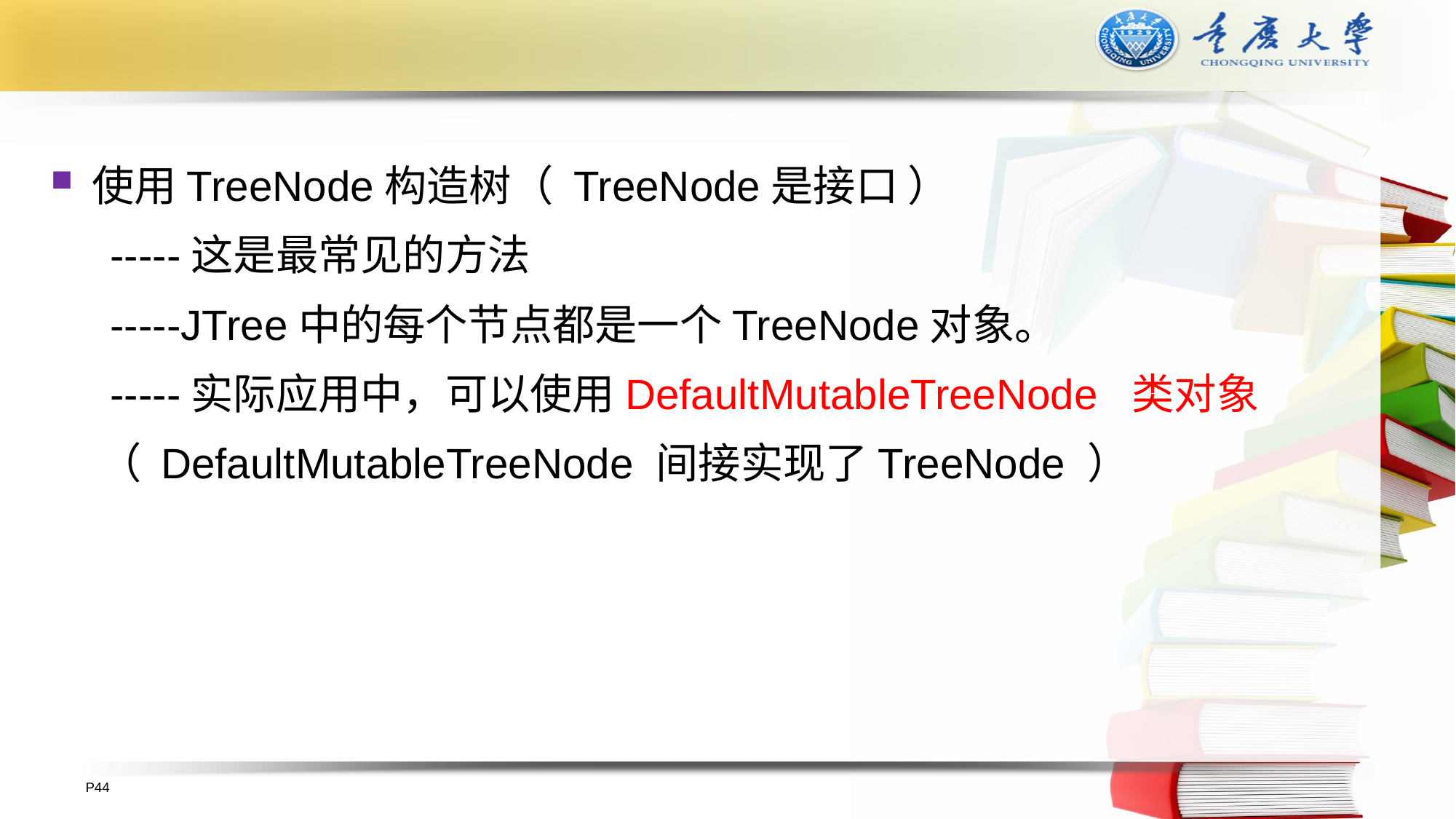

#
使用TreeNode构造树（ TreeNode是接口 ）
     -----这是最常见的方法
     -----JTree中的每个节点都是一个TreeNode对象。
     -----实际应用中，可以使用DefaultMutableTreeNode  类对象
    （ DefaultMutableTreeNode 间接实现了TreeNode ）

P44